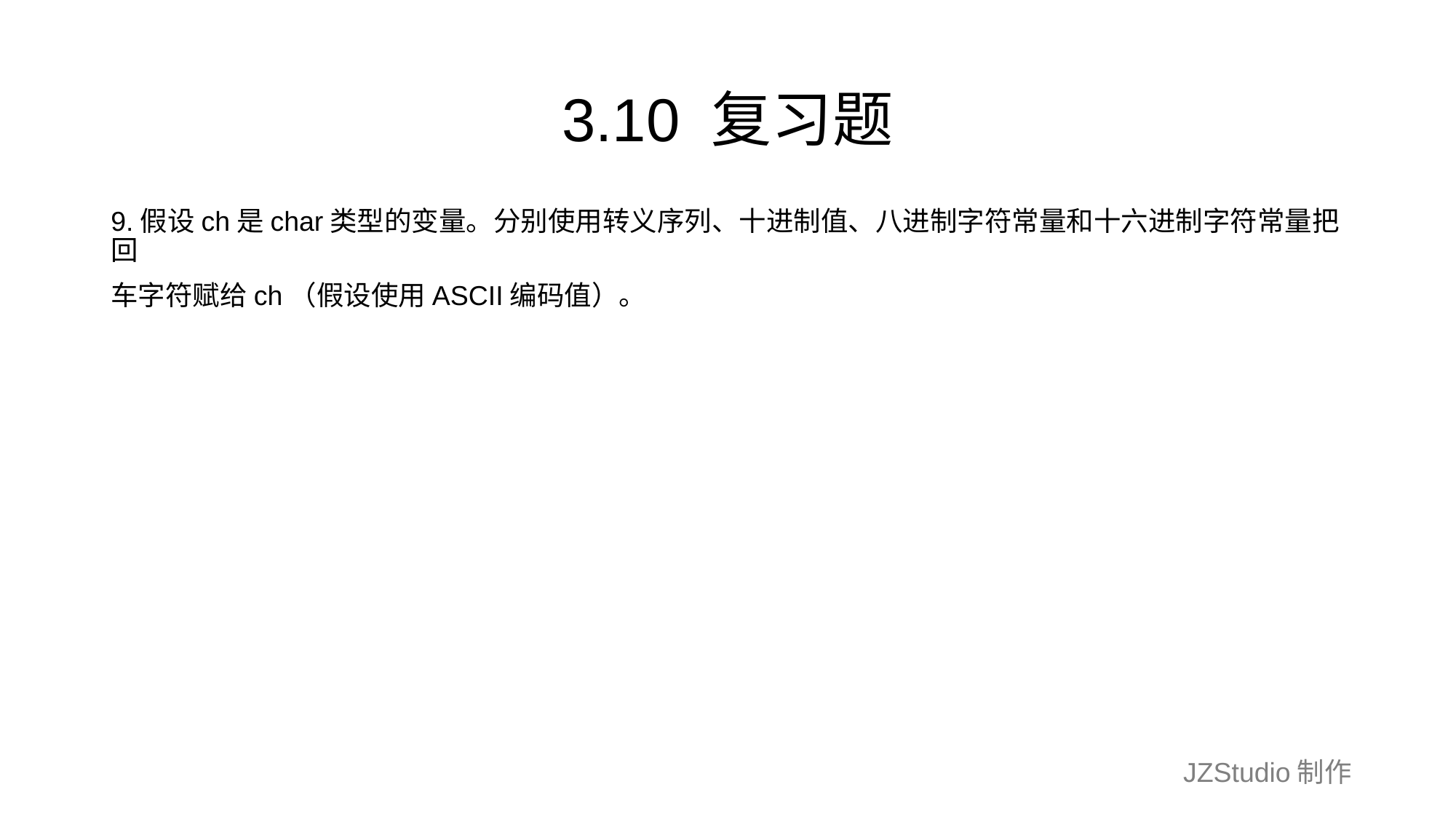

# 3.10 复习题
9.假设ch是char类型的变量。分别使用转义序列、十进制值、八进制字符常量和十六进制字符常量把回
车字符赋给ch（假设使用ASCII编码值）。